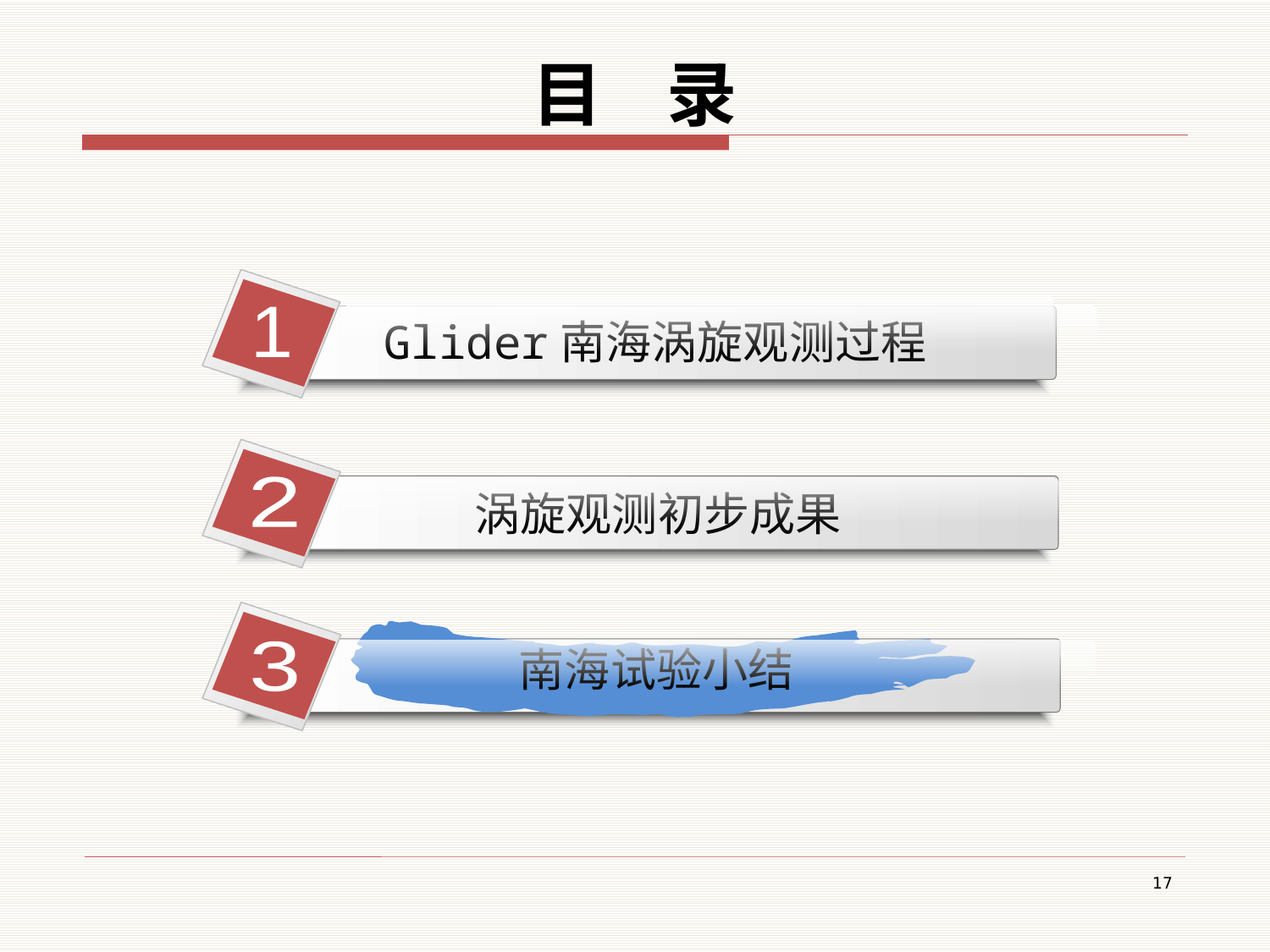

目    录

1
Glider南海涡旋观测过程

涡旋观测初步成果

2

3

南海试验小结

17